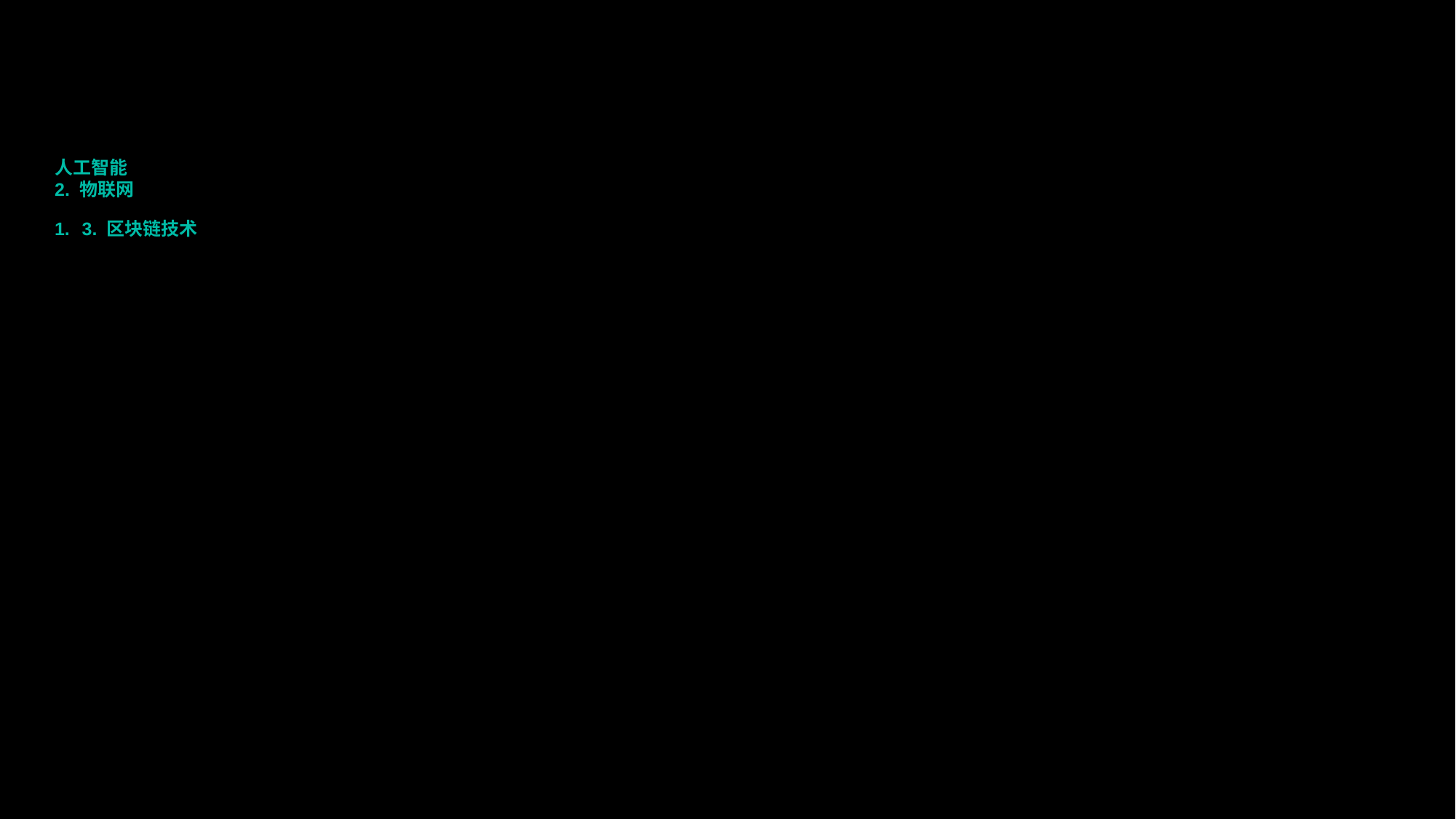

科技发展现状大纲
人工智能：AI在商业中的应用越来越广泛，如自然语言处理、计算机视觉、深度学习等。AI技术在语音识别、智能客服、自动驾驶等领域有显著应用。
2. 物联网：随着5G网络的普及，物联网技术在智能家居、智能物流、智慧城市等领域得到了广泛应用。
3. 区块链技术：区块链技术的去中心化、不可篡改特性使其在数字货币、供应链管理、投票系统等领域具有巨大潜力
4.第三方分段收费吗：大司马